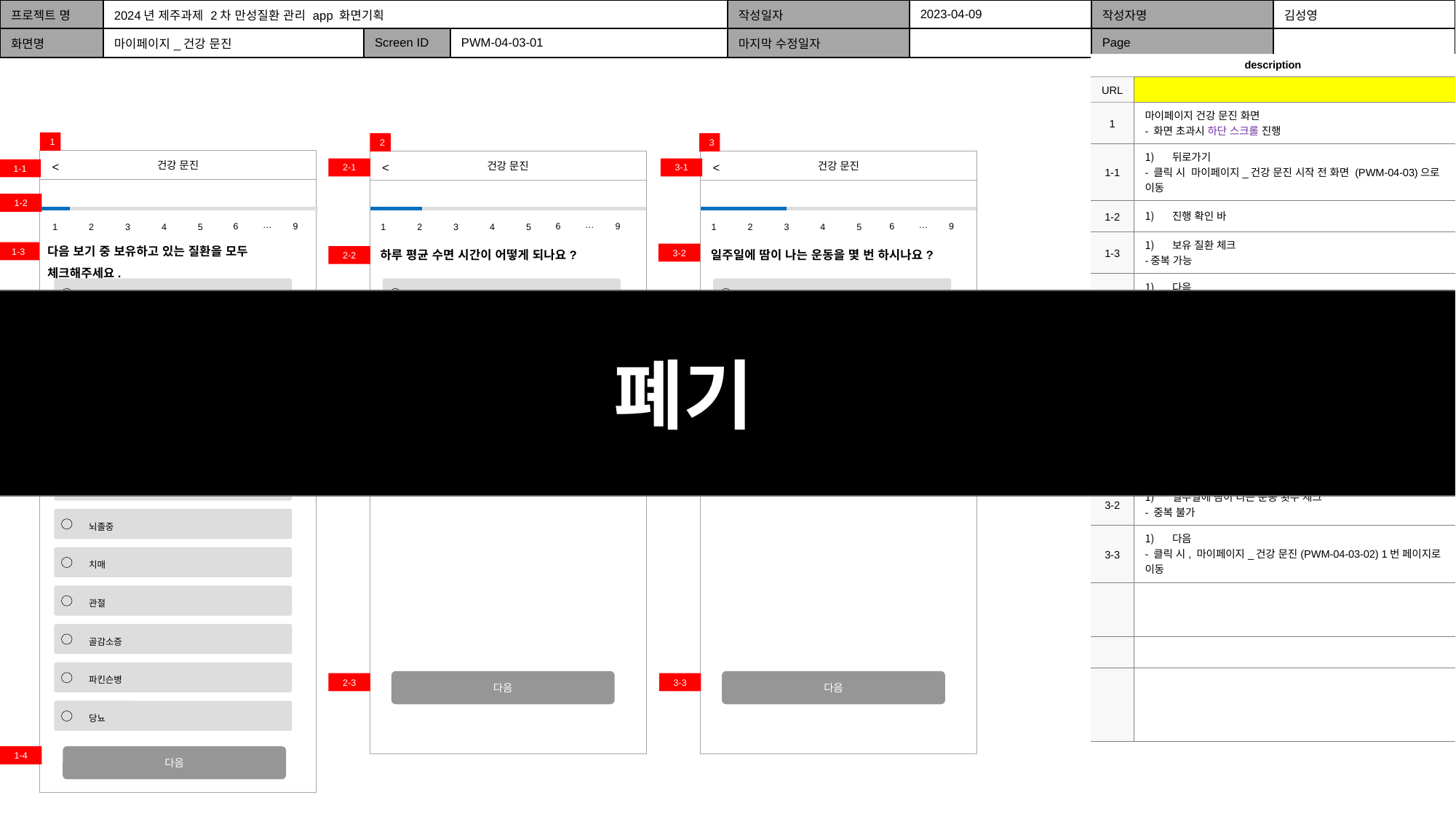

| 프로젝트 명 | 2024년 제주과제 2차 만성질환 관리 app 화면기획 |  |  | 작성일자 | 2023-04-09 | 작성자명 | 김성영 |
| --- | --- | --- | --- | --- | --- | --- | --- |
| 화면명 | 마이페이지\_건강 문진 | Screen ID | PWM-04-03-01 | 마지막 수정일자 |  | Page |  |
| description |  |
| --- | --- |
| URL |  |
| 1 | 마이페이지 건강 문진 화면 - 화면 초과시 하단 스크롤 진행 |
| 1-1 | 뒤로가기 - 클릭 시 마이페이지\_건강 문진 시작 전 화면 (PWM-04-03)으로 이동 |
| 1-2 | 진행 확인 바 |
| 1-3 | 보유 질환 체크 -중복 가능 |
| 1-4 | 다음 - 클릭 시, 2번 페이지로 이동 |
| 2-1 | 뒤로가기 - 1번페이지로 이동 |
| 2-2 | 하루 평균 수면 시간 체크 -중복 불가 |
| 2-3 | 다음 - 클릭 시, 3번 페이지로 이동 |
| 3-1 | 뒤로가기 - 2번페이지로 이동 |
| 3-2 | 일주일에 땀이 나는 운동 횟수 체크 - 중복 불가 |
| 3-3 | 다음 - 클릭 시, 마이페이지\_건강 문진(PWM-04-03-02) 1번 페이지로 이동 |
|  |  |
|  |  |
|  |  |
1
2
3

건강 문진

건강 문진
건강 문진
<
<
<
2-1
3-1
1-1
1-2
…
…
…
6
9
6
9
6
9
1
2
3
4
5
1
2
3
4
5
1
2
3
4
5
다음 보기 중 보유하고 있는 질환을 모두 체크해주세요.
하루 평균 수면 시간이 어떻게 되나요?
일주일에 땀이 나는 운동을 몇 번 하시나요?
1-3
3-2
2-2

임신성당뇨병

6~8시간
5번 이상

폐기

6시간 이하 또는 8시간 이상
1~4번

고혈압

안함

우울증

고지혈증

심장병

뇌혈관질환

뇌졸중

치매

관절

골감소증

파킨슨병

다음
다음
2-3
3-3

당뇨

1-4
다음